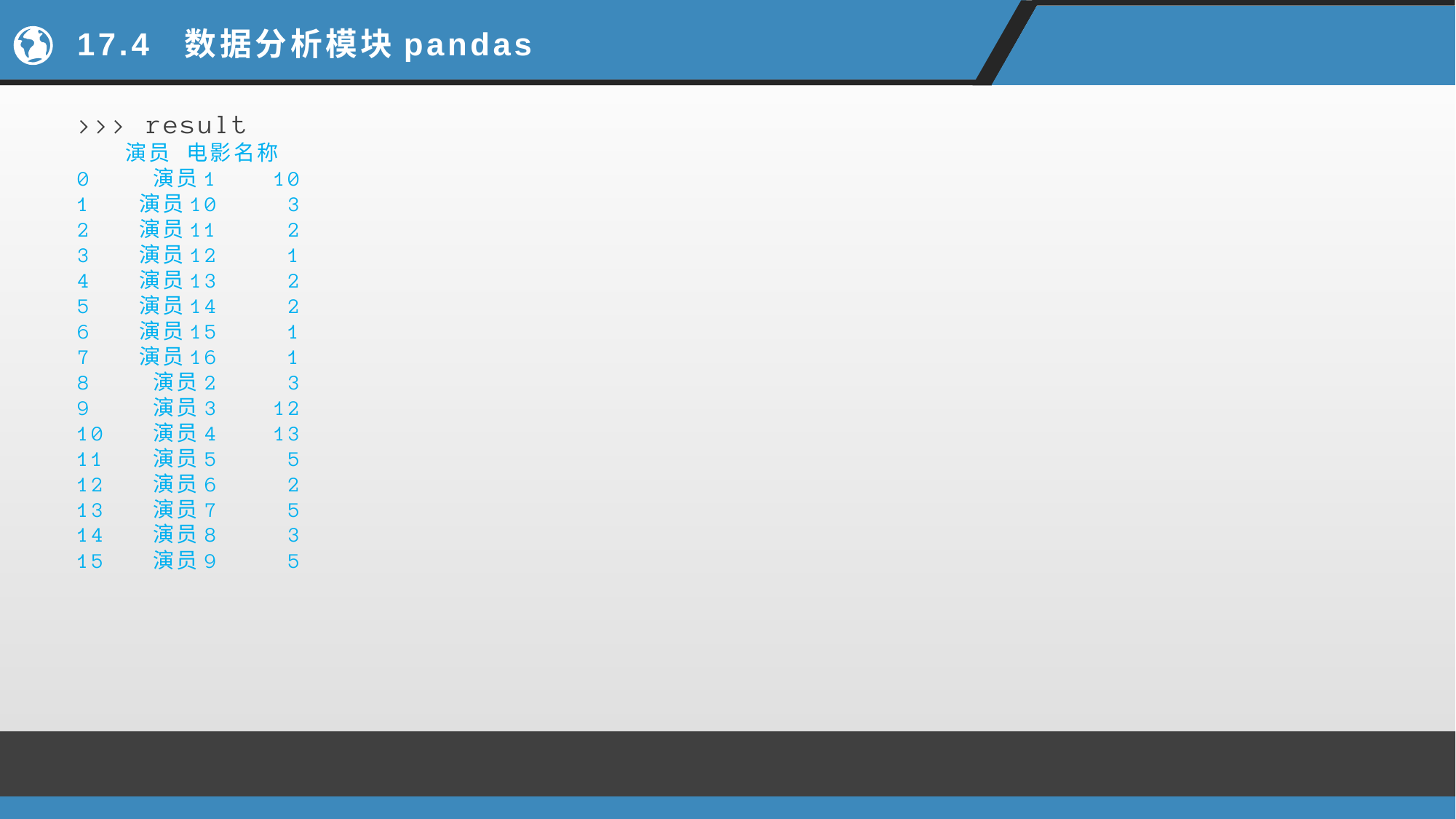

# 17.4  数据分析模块pandas

>>> result
      演员  电影名称
0    演员1    10
1   演员10     3
2   演员11     2
3   演员12     1
4   演员13     2
5   演员14     2
6   演员15     1
7   演员16     1
8    演员2     3
9    演员3    12
10   演员4    13
11   演员5     5
12   演员6     2
13   演员7     5
14   演员8     3
15   演员9     5